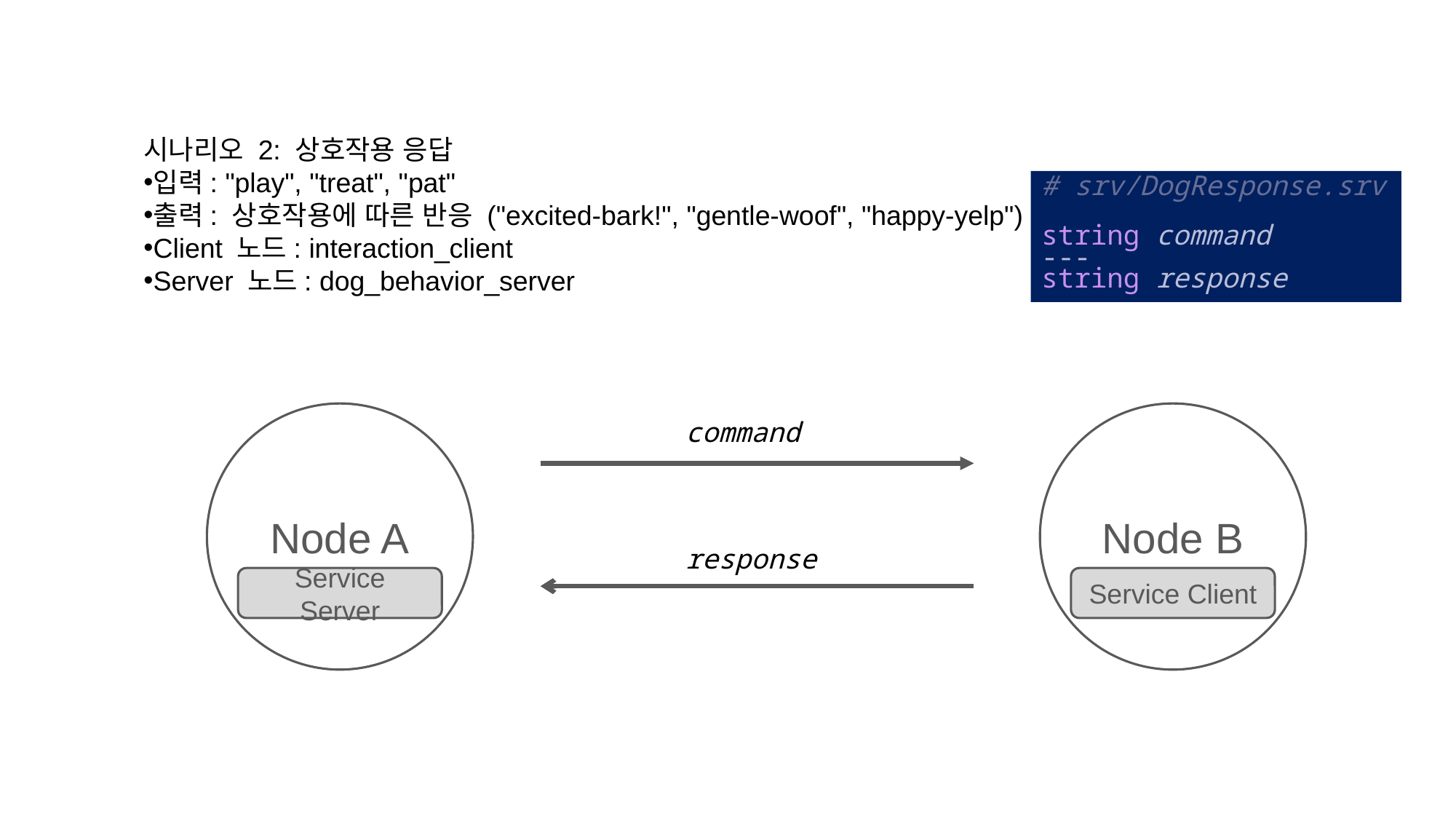

시나리오 2: 상호작용 응답
입력: "play", "treat", "pat"
출력: 상호작용에 따른 반응 ("excited-bark!", "gentle-woof", "happy-yelp")
Client 노드: interaction_client
Server 노드: dog_behavior_server
# srv/DogResponse.srv
string command
---
string response
Node A
Service Server
Node B
Service Client
command
response